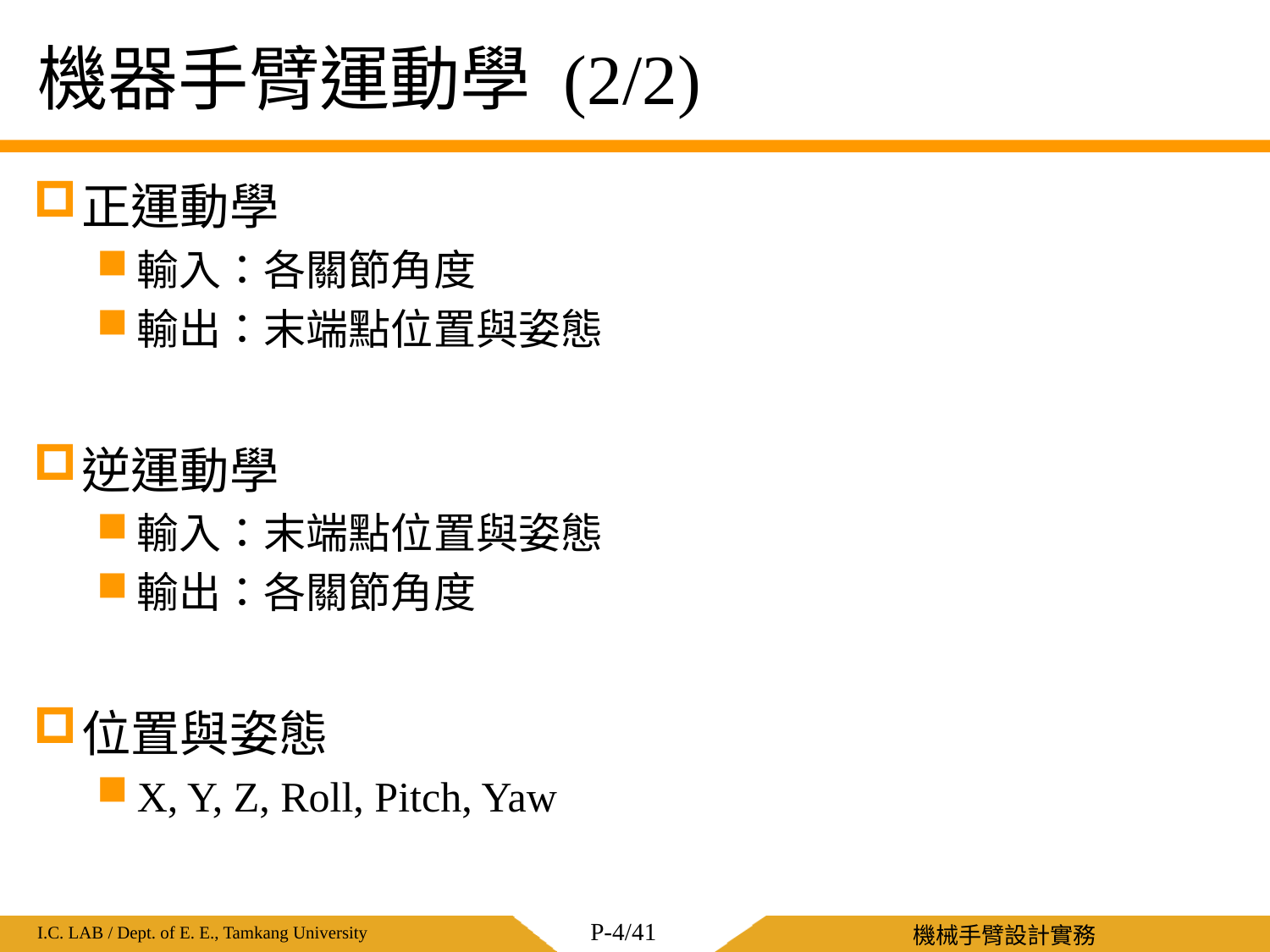

# 機器手臂運動學 (2/2)
正運動學
輸入：各關節角度
輸出：末端點位置與姿態

逆運動學
輸入：末端點位置與姿態
輸出：各關節角度

位置與姿態
X, Y, Z, Roll, Pitch, Yaw